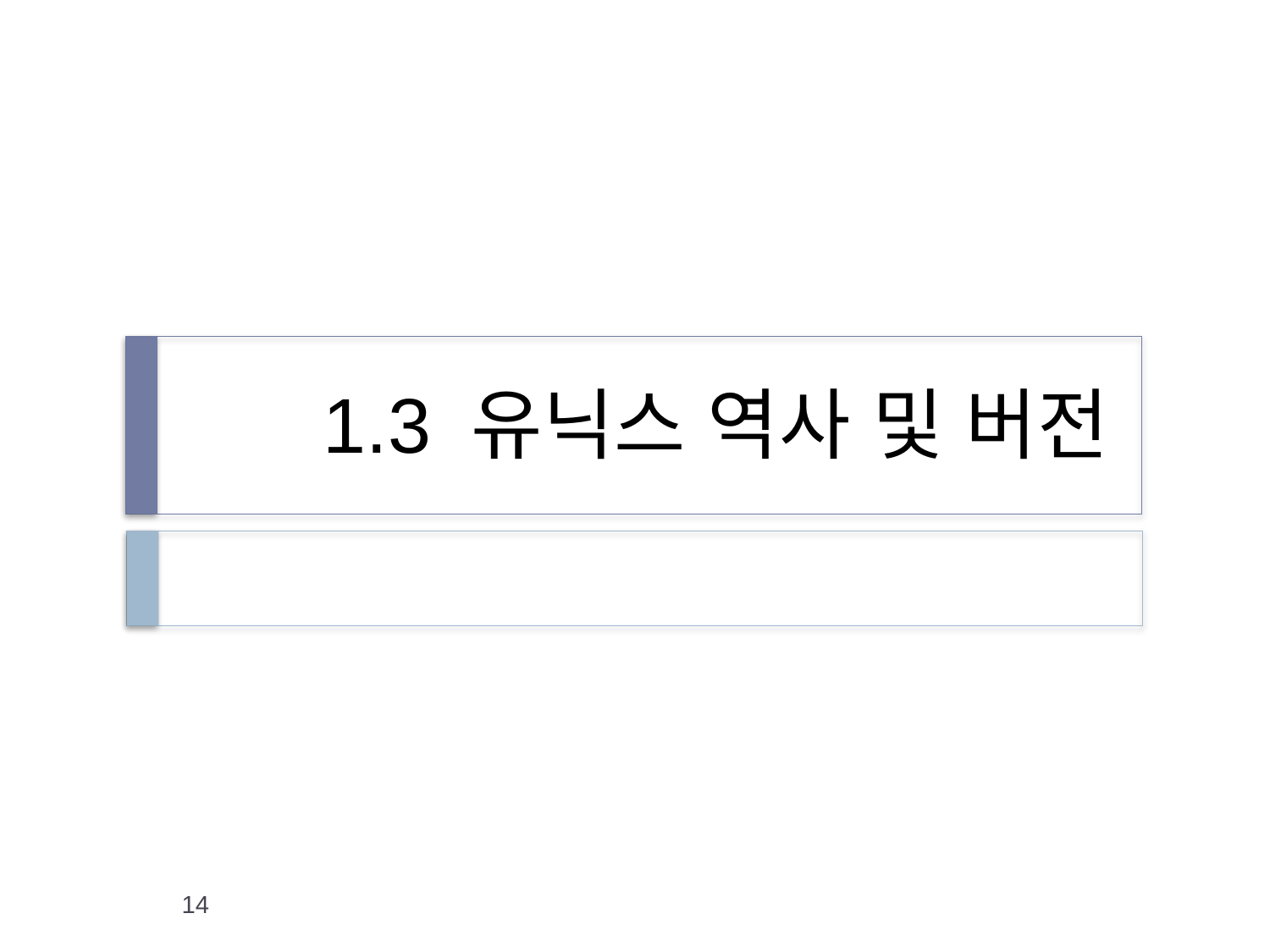

# 1.3 유닉스 역사 및 버전

14